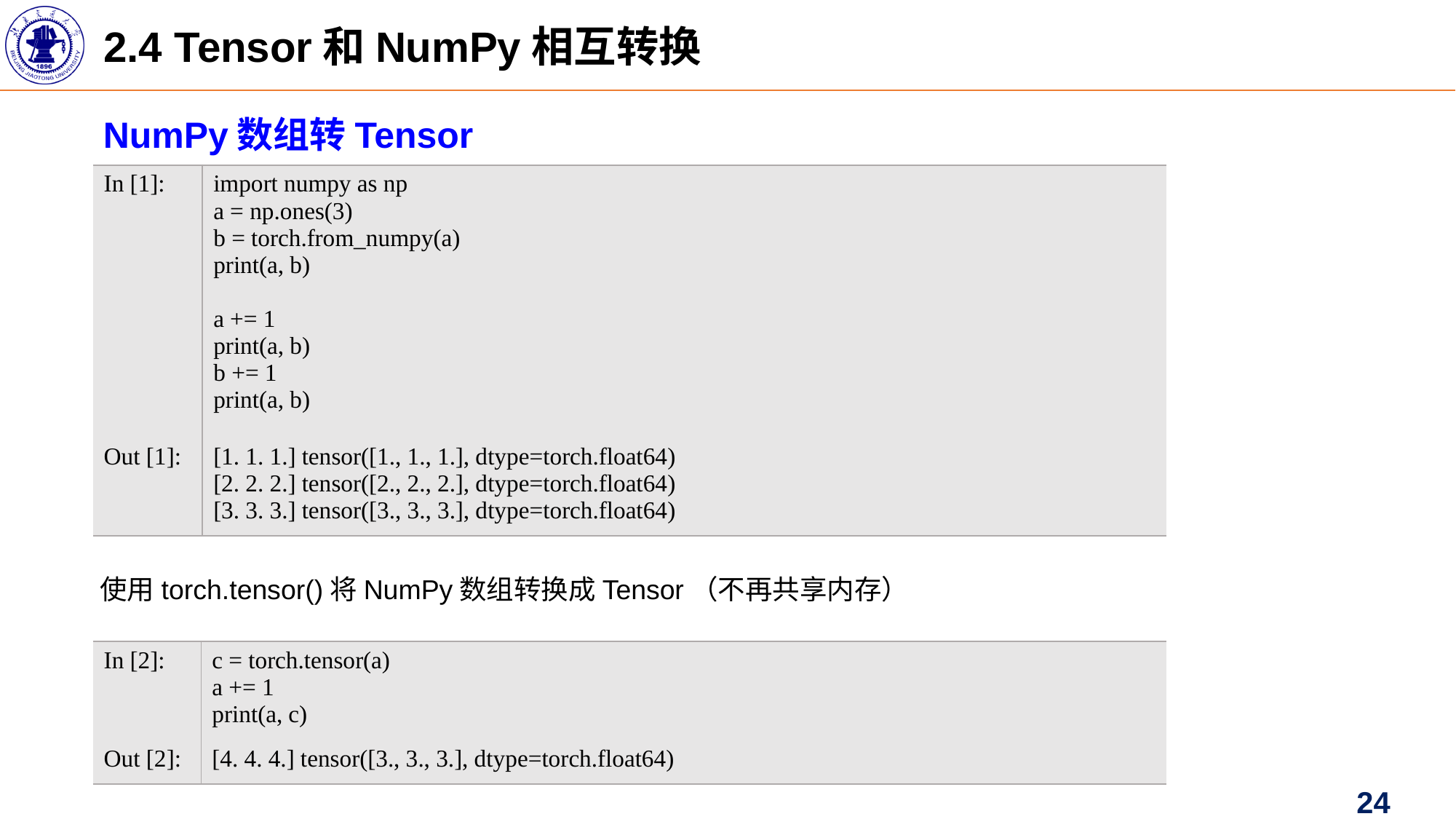

2.4 Tensor和NumPy相互转换
NumPy数组转Tensor
| In [1]: | import numpy as np a = np.ones(3) b = torch.from\_numpy(a) print(a, b) a += 1 print(a, b) b += 1 print(a, b) |
| --- | --- |
| Out [1]: | [1. 1. 1.] tensor([1., 1., 1.], dtype=torch.float64) [2. 2. 2.] tensor([2., 2., 2.], dtype=torch.float64) [3. 3. 3.] tensor([3., 3., 3.], dtype=torch.float64) |
使用torch.tensor()将NumPy数组转换成Tensor（不再共享内存）
| In [2]: | c = torch.tensor(a) a += 1 print(a, c) |
| --- | --- |
| Out [2]: | [4. 4. 4.] tensor([3., 3., 3.], dtype=torch.float64) |